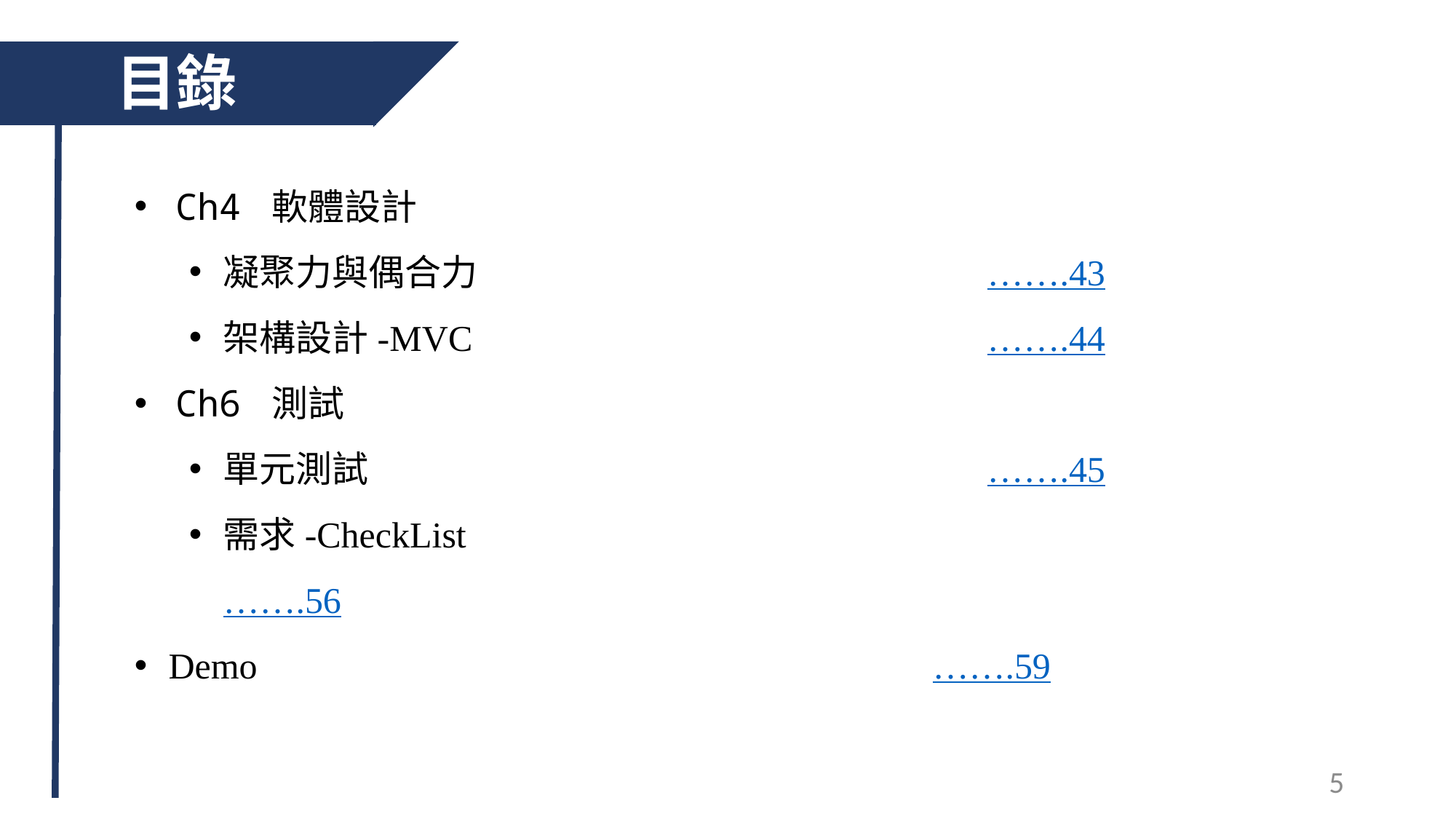

目錄

Ch4 軟體設計
凝聚力與偶合力					…….43
架構設計-MVC 					…….44
Ch6 測試
單元測試						…….45
需求-CheckList						…….56
Demo 							…….59
5